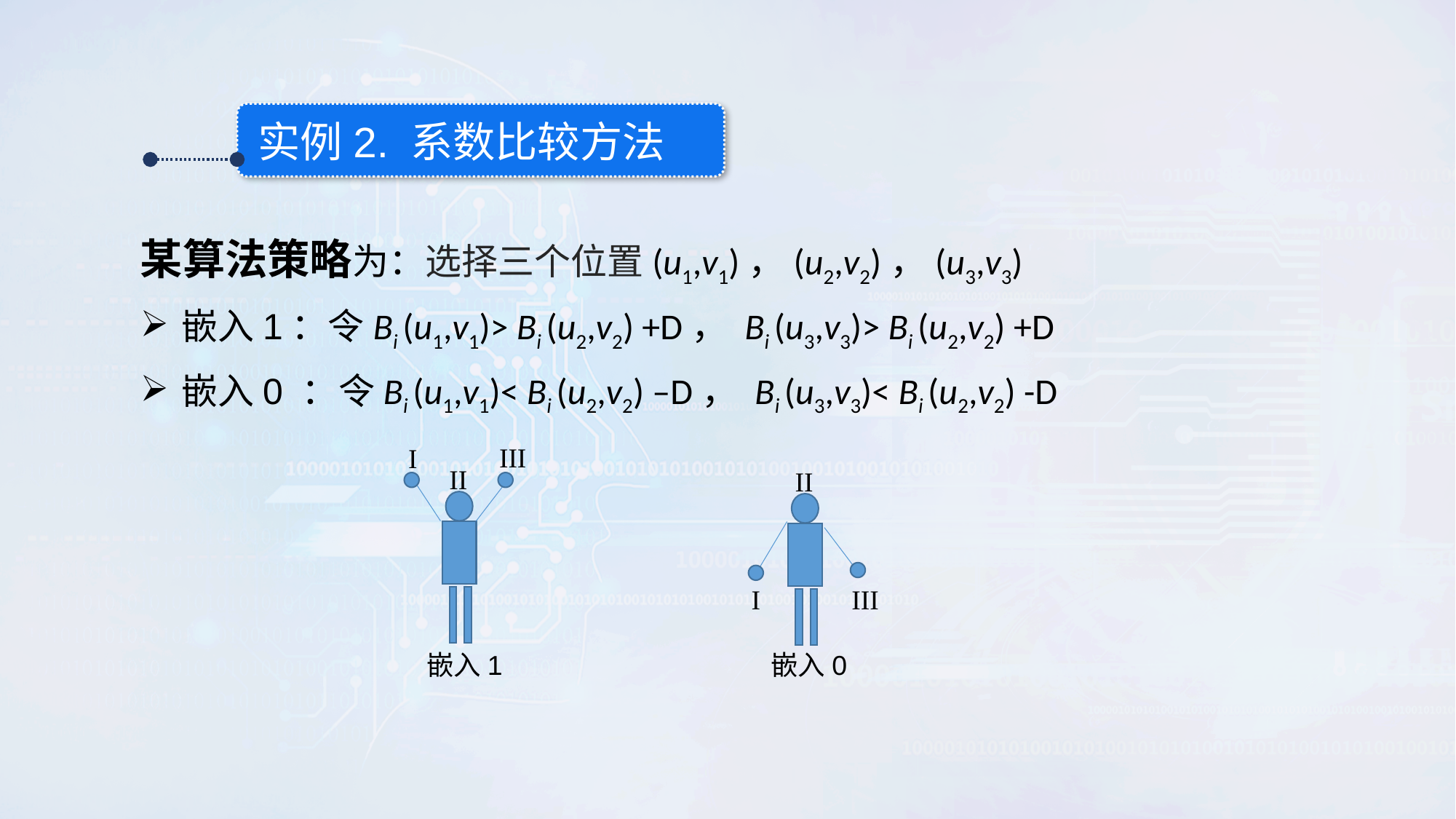

实例2. 系数比较方法
某算法策略为：选择三个位置(u1,v1)，(u2,v2)，(u3,v3)
嵌入1：令Bi (u1,v1)> Bi (u2,v2) +D， Bi (u3,v3)> Bi (u2,v2) +D
嵌入0 ：令Bi (u1,v1)< Bi (u2,v2) –D， Bi (u3,v3)< Bi (u2,v2) -D

III
I
II

嵌入1
II

I
III

嵌入0